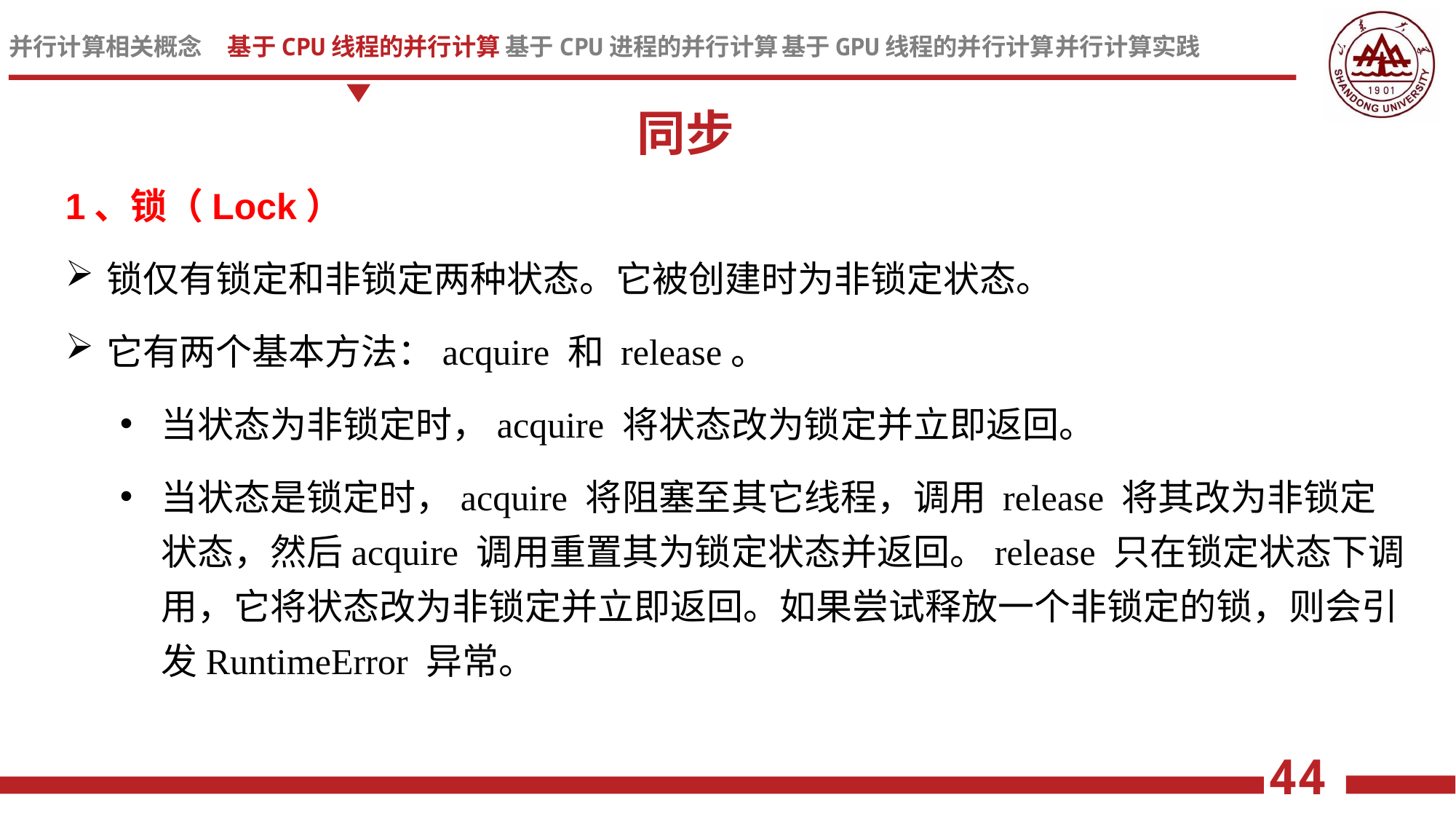

同步
1、锁（Lock）
锁仅有锁定和非锁定两种状态。它被创建时为非锁定状态。
它有两个基本方法：acquire 和 release。
当状态为非锁定时，acquire 将状态改为锁定并立即返回。
当状态是锁定时，acquire 将阻塞至其它线程，调用 release 将其改为非锁定状态，然后acquire 调用重置其为锁定状态并返回。release 只在锁定状态下调用，它将状态改为非锁定并立即返回。如果尝试释放一个非锁定的锁，则会引发RuntimeError 异常。